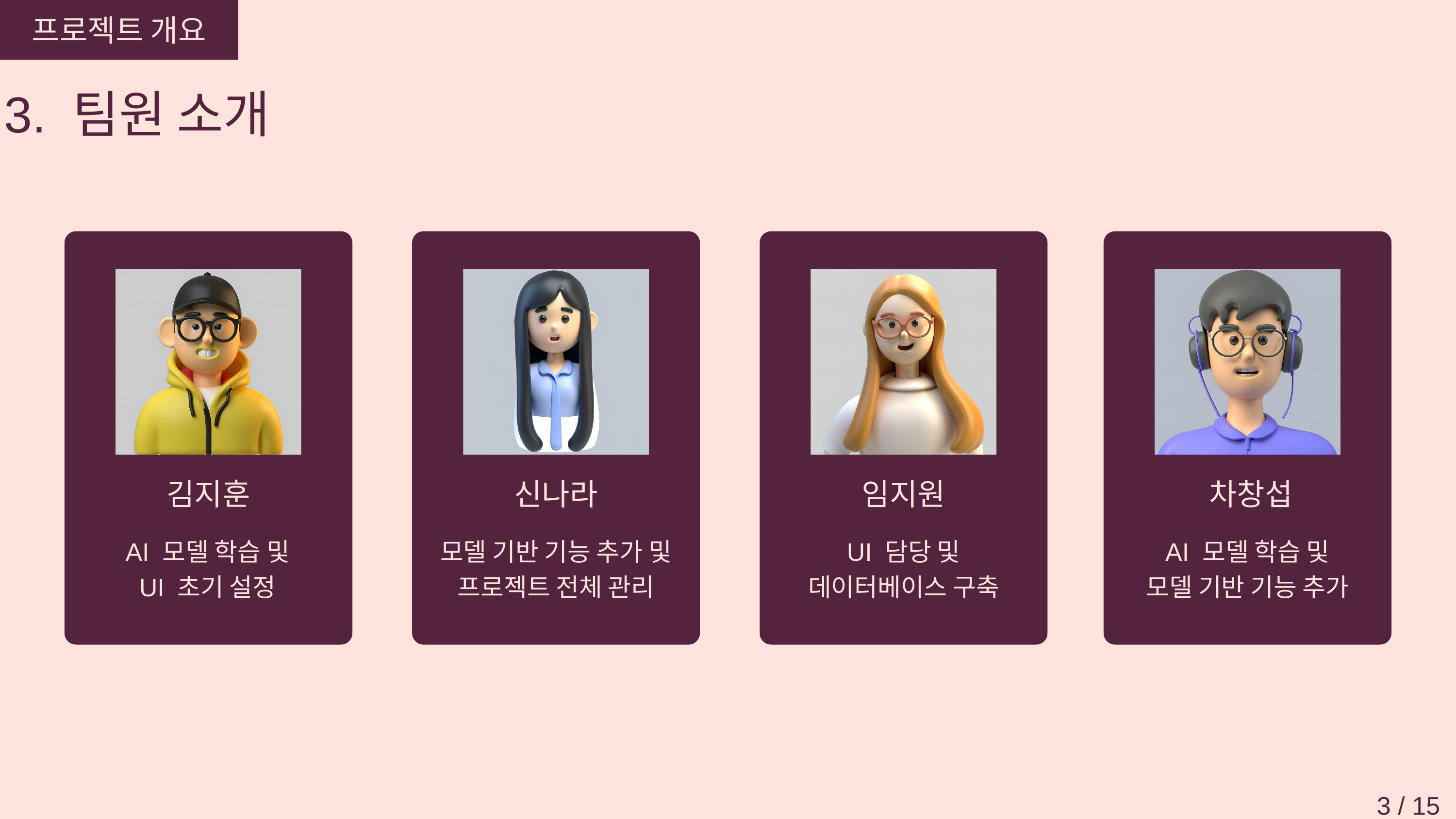

프로젝트 개요
3. 팀원 소개

김지훈
신나라
임지원
차창섭
AI 모델 학습 및
UI 초기 설정
모델 기반 기능 추가 및
프로젝트 전체 관리
UI 담당 및
데이터베이스 구축
AI 모델 학습 및
모델 기반 기능 추가
3 / 15